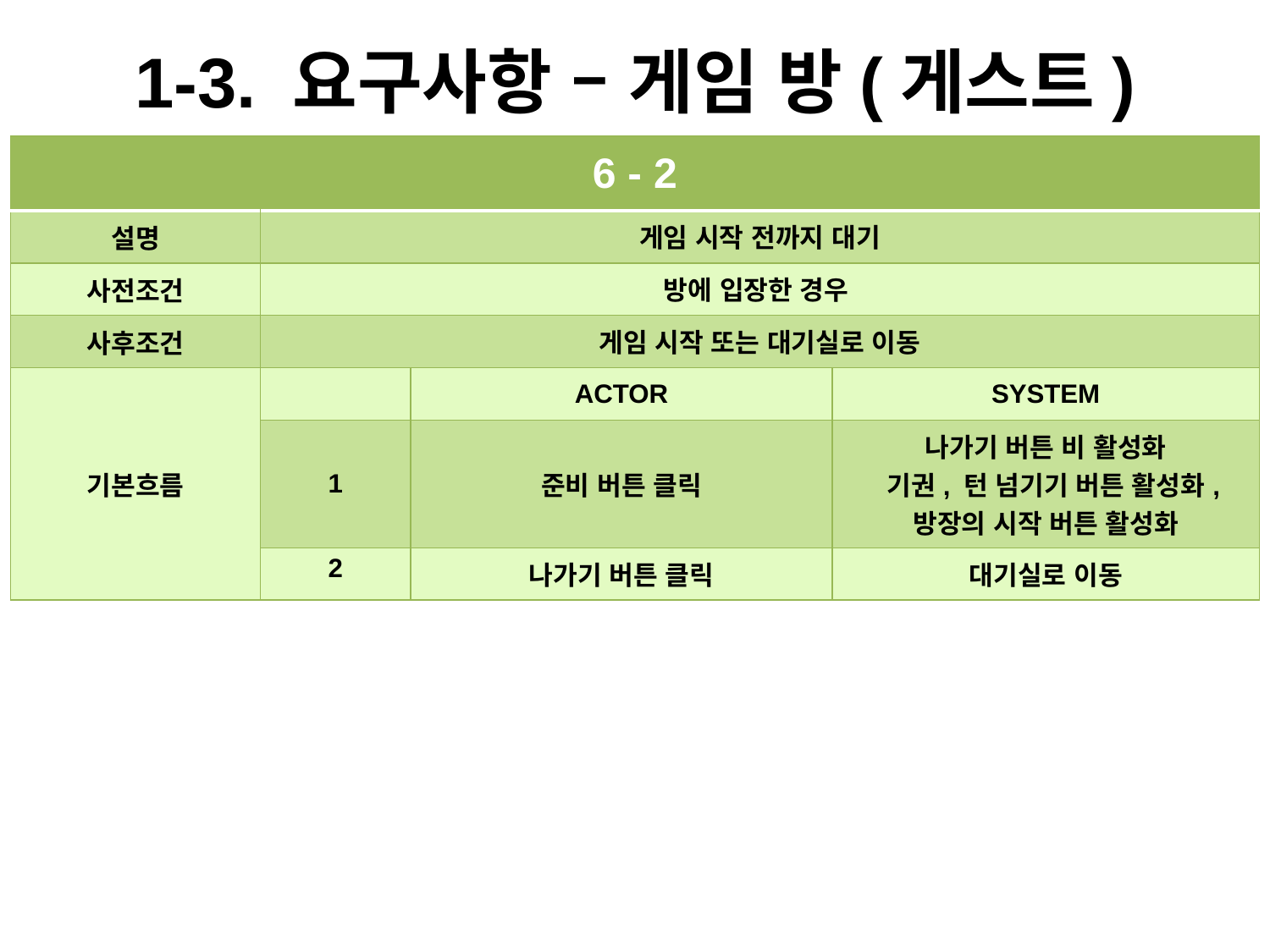

# 1-3. 요구사항 – 게임 방(게스트)
| 6 - 2 |  |  |  |
| --- | --- | --- | --- |
| 설명 | 게임 시작 전까지 대기 |  |  |
| 사전조건 | 방에 입장한 경우 |  |  |
| 사후조건 | 게임 시작 또는 대기실로 이동 |  |  |
| 기본흐름 |  | ACTOR | SYSTEM |
|  | 1 | 준비 버튼 클릭 | 나가기 버튼 비 활성화 기권, 턴 넘기기 버튼 활성화, 방장의 시작 버튼 활성화 |
|  | 2 | 나가기 버튼 클릭 | 대기실로 이동 |